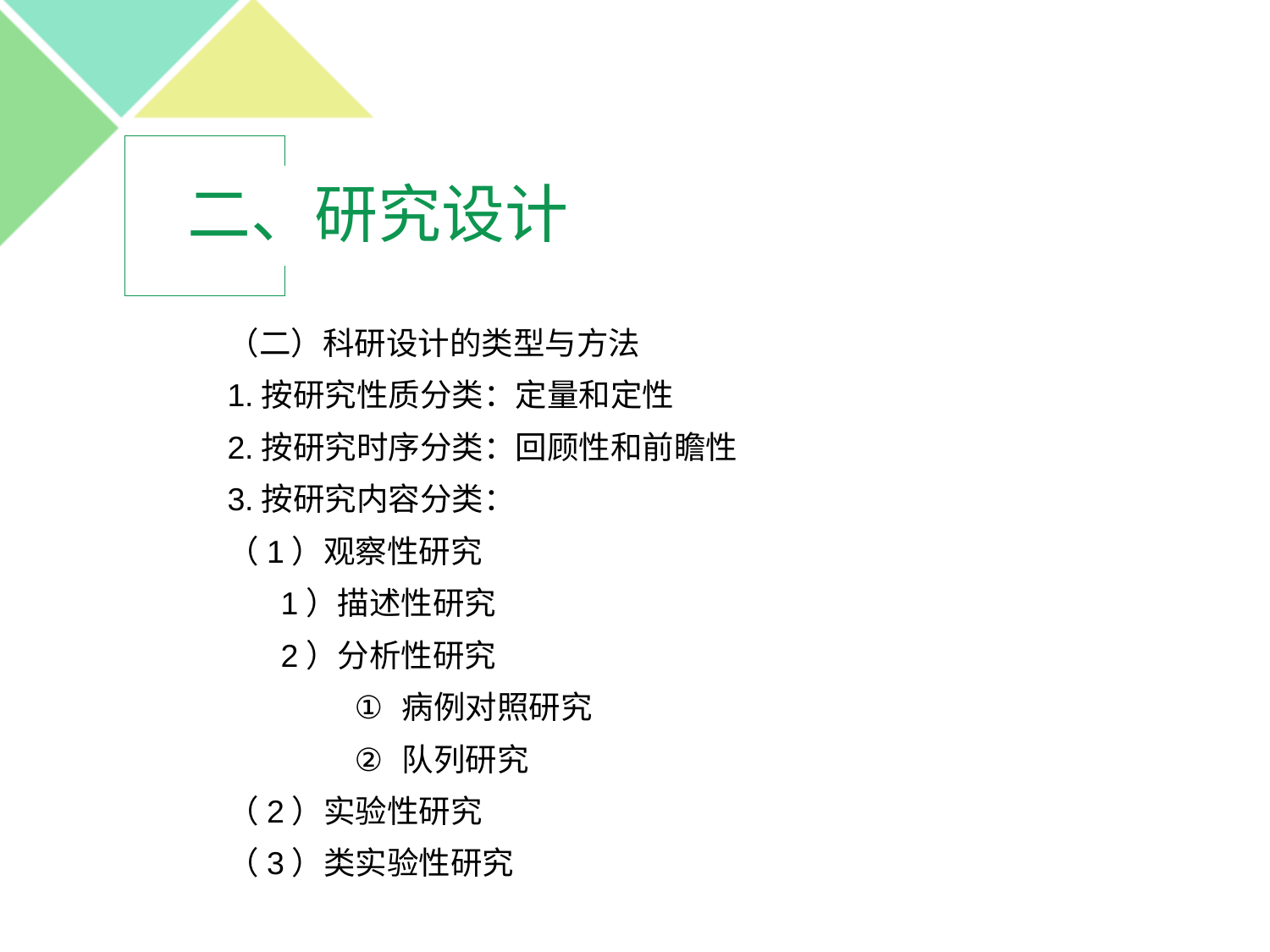

二、研究设计
（二）科研设计的类型与方法
1.按研究性质分类：定量和定性
2.按研究时序分类：回顾性和前瞻性
3.按研究内容分类：
（1）观察性研究
      1）描述性研究
      2）分析性研究
病例对照研究
队列研究
（2）实验性研究
（3）类实验性研究
61